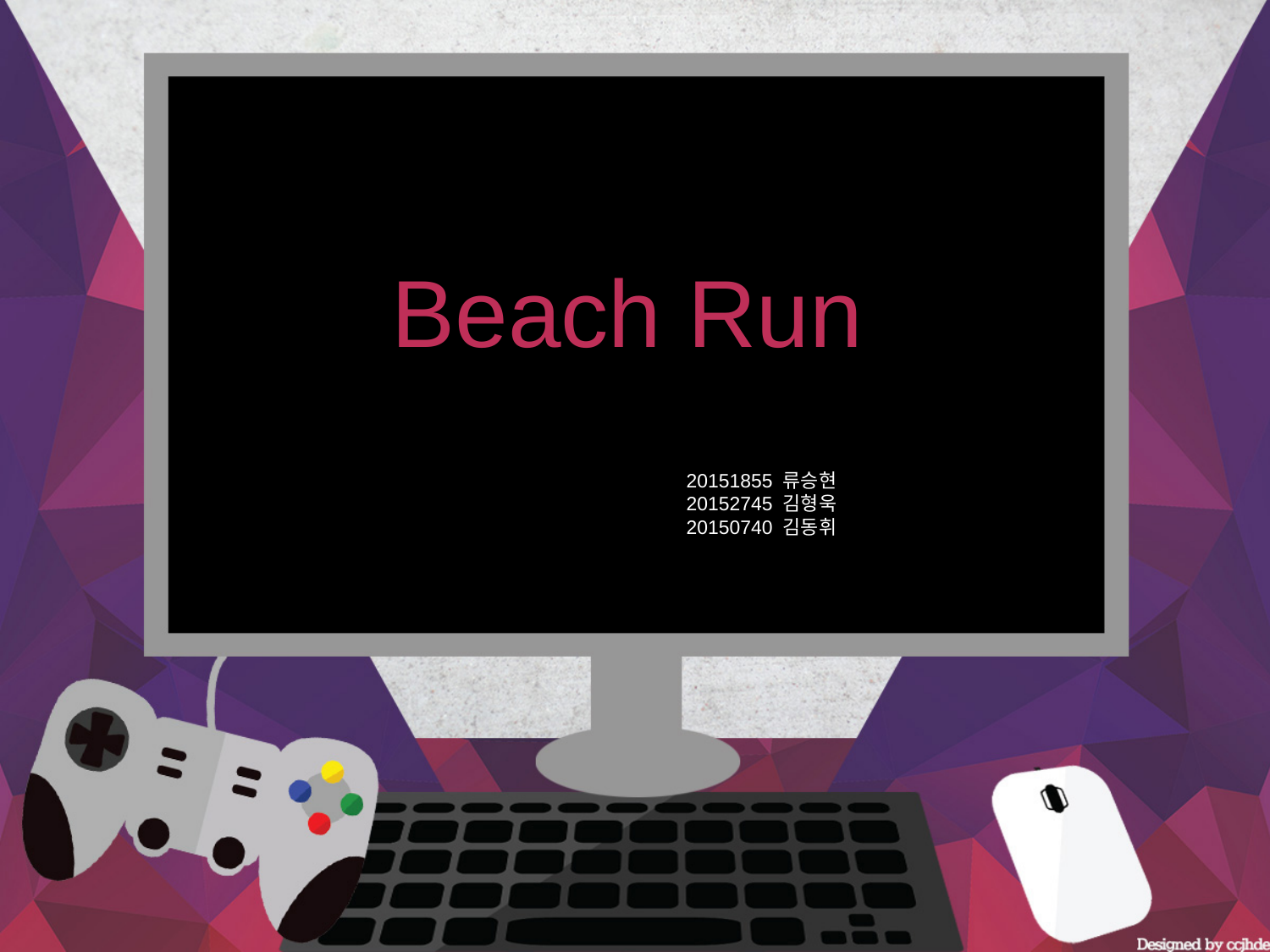

Beach Run
20151855 류승현
20152745 김형욱
20150740 김동휘